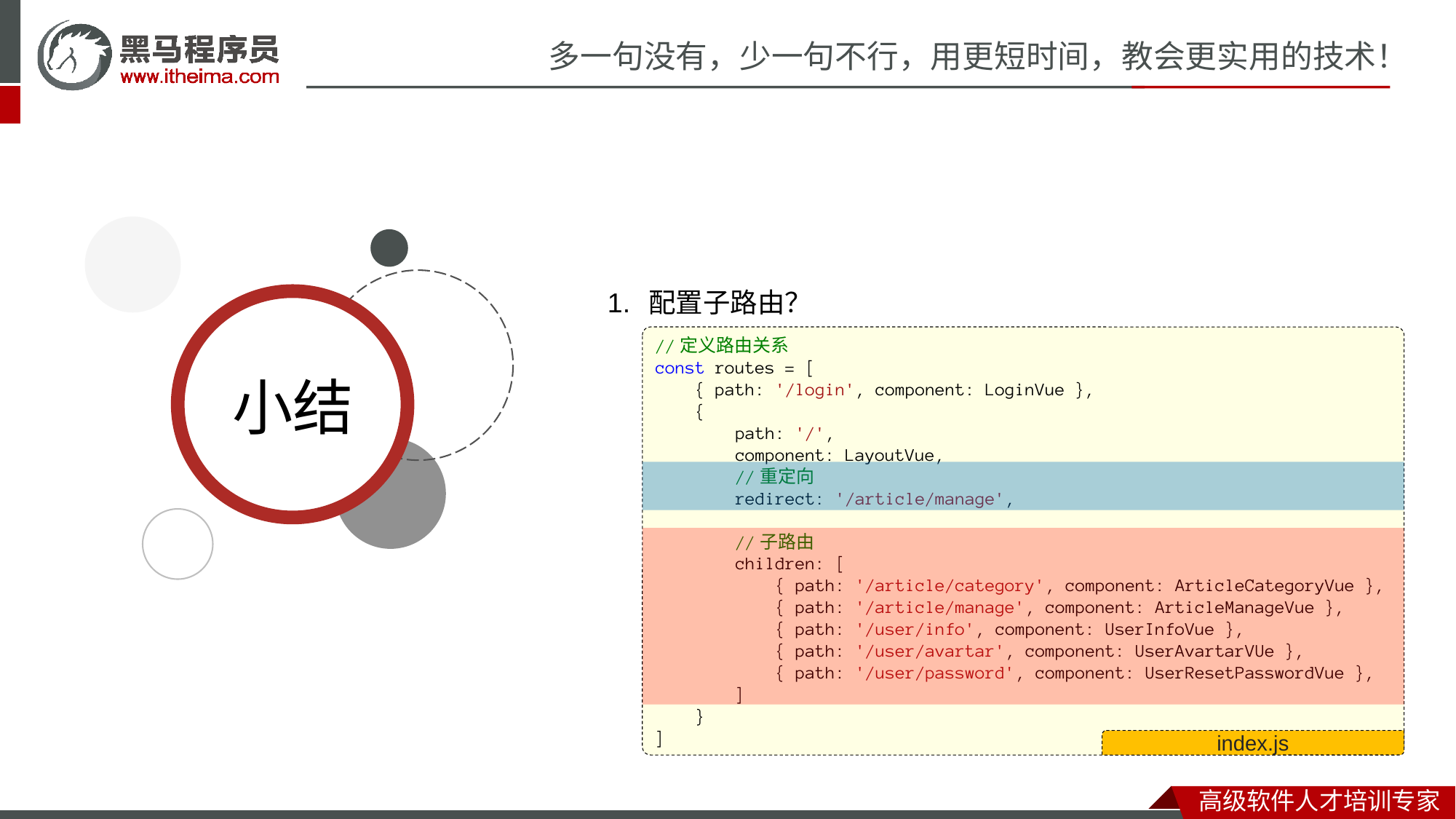

配置子路由？

//定义路由关系
const routes = [
    { path: '/login', component: LoginVue },
    {
        path: '/',
        component: LayoutVue,
        //重定向
        redirect: '/article/manage',

        //子路由
        children: [
            { path: '/article/category', component: ArticleCategoryVue },
            { path: '/article/manage', component: ArticleManageVue },
            { path: '/user/info', component: UserInfoVue },
            { path: '/user/avartar', component: UserAvartarVUe },
            { path: '/user/password', component: UserResetPasswordVue },
        ]
    }
]
index.js